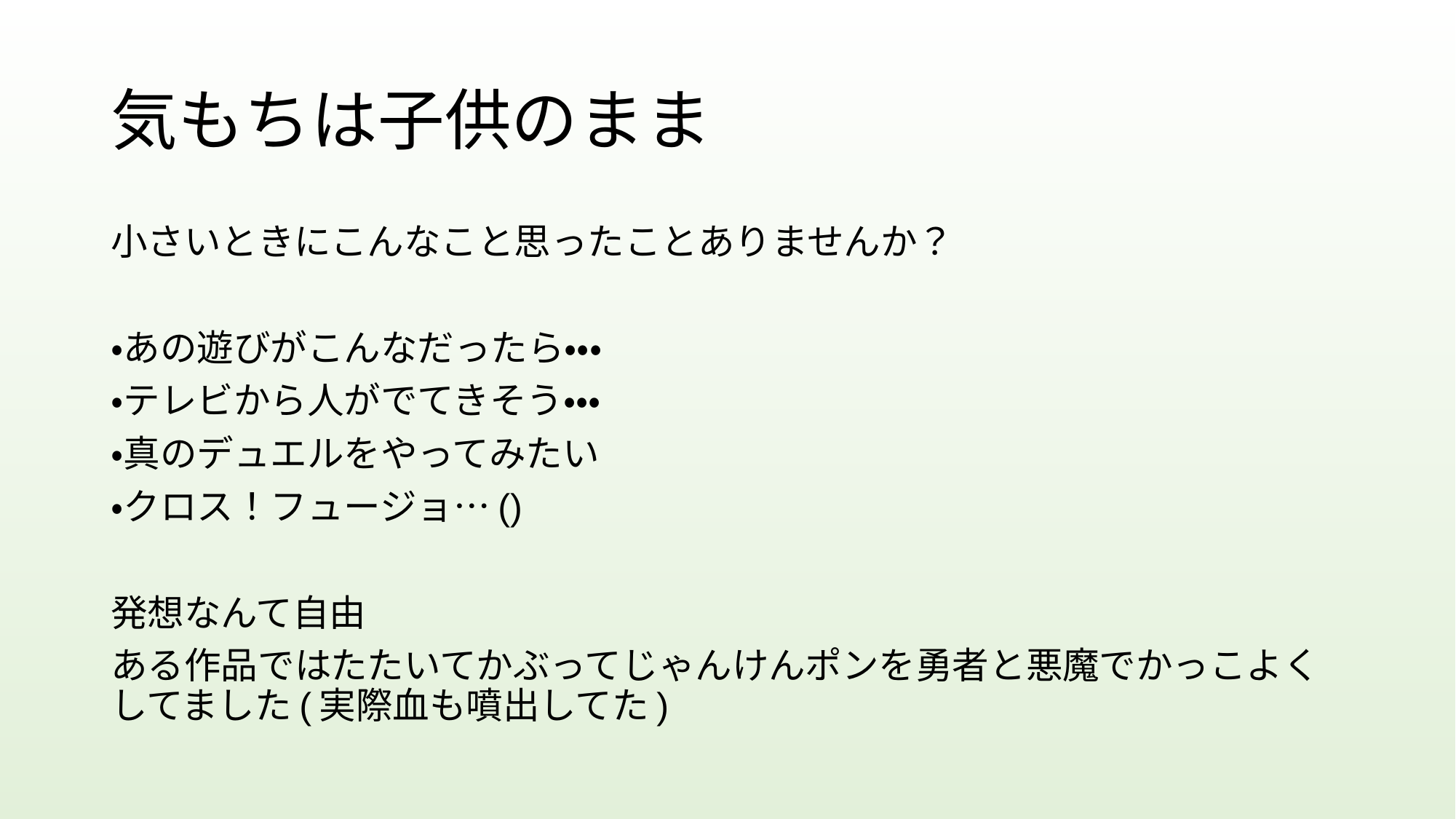

# 気もちは子供のまま
小さいときにこんなこと思ったことありませんか？

・あの遊びがこんなだったら・・・
・テレビから人がでてきそう・・・
・真のデュエルをやってみたい
・クロス！フュージョ…()

発想なんて自由
ある作品ではたたいてかぶってじゃんけんポンを勇者と悪魔でかっこよくしてました(実際血も噴出してた)